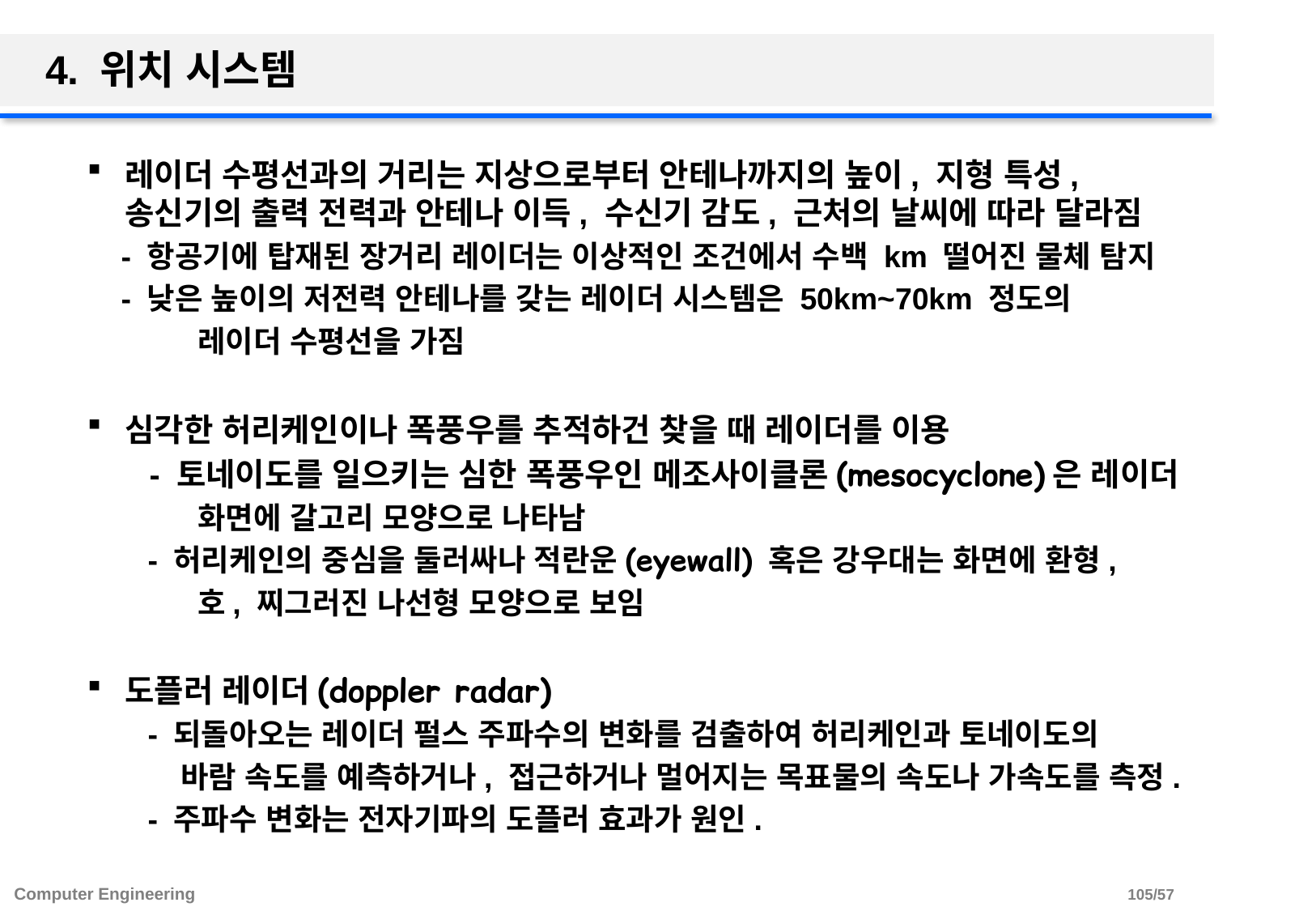

# 4. 위치 시스템
레이더 수평선과의 거리는 지상으로부터 안테나까지의 높이, 지형 특성, 송신기의 출력 전력과 안테나 이득, 수신기 감도, 근처의 날씨에 따라 달라짐
    - 항공기에 탑재된 장거리 레이더는 이상적인 조건에서 수백 km 떨어진 물체 탐지
    - 낮은 높이의 저전력 안테나를 갖는 레이더 시스템은 50km~70km 정도의
     레이더 수평선을 가짐

심각한 허리케인이나 폭풍우를 추적하건 찾을 때 레이더를 이용
       - 토네이도를 일으키는 심한 폭풍우인 메조사이클론(mesocyclone)은 레이더
     화면에 갈고리 모양으로 나타남
- 허리케인의 중심을 둘러싸나 적란운(eyewall) 혹은 강우대는 화면에 환형,
     호, 찌그러진 나선형 모양으로 보임

도플러 레이더(doppler radar)
- 되돌아오는 레이더 펄스 주파수의 변화를 검출하여 허리케인과 토네이도의
   바람 속도를 예측하거나, 접근하거나 멀어지는 목표물의 속도나 가속도를 측정.
- 주파수 변화는 전자기파의 도플러 효과가 원인.